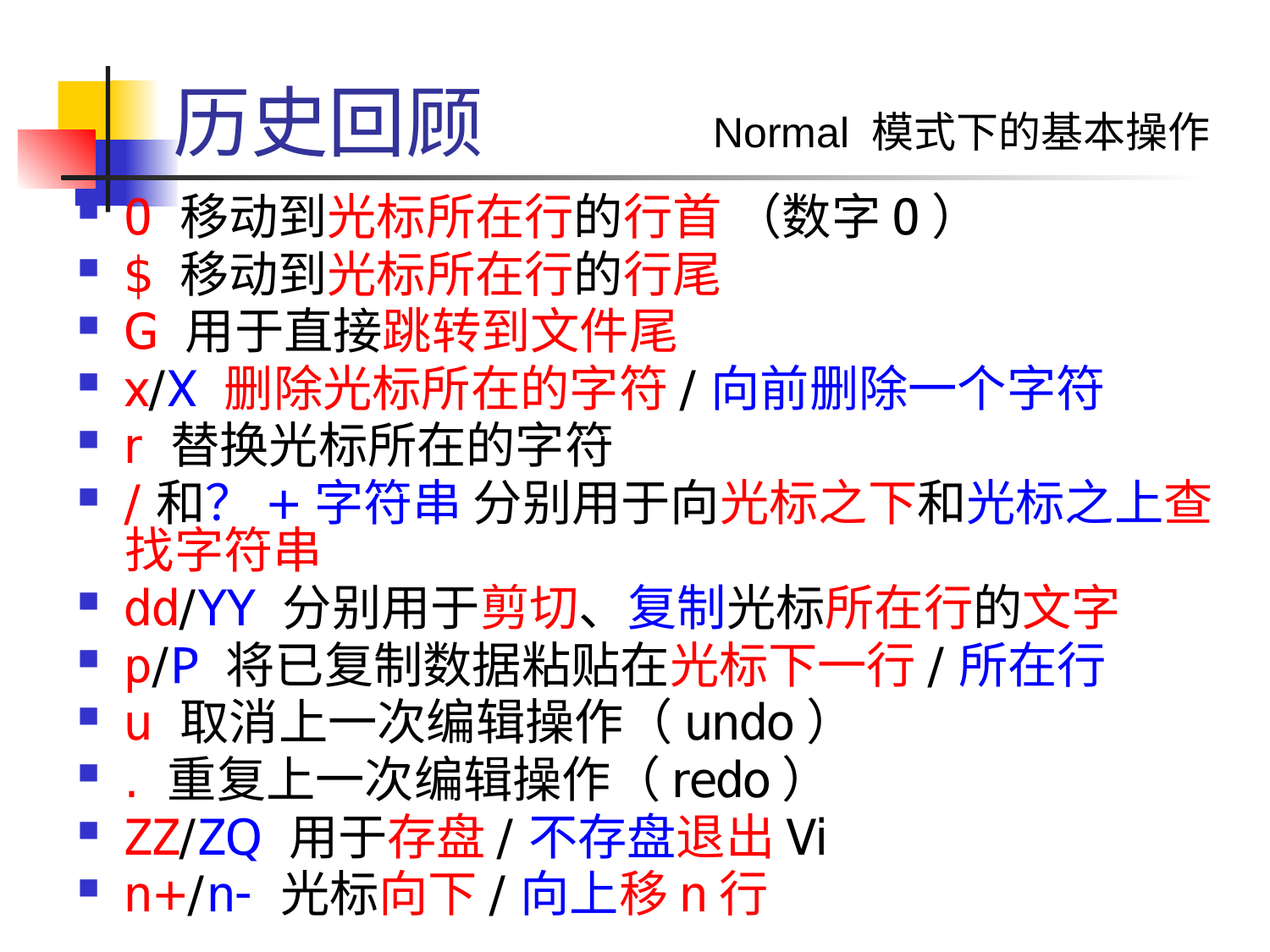

# 历史回顾
Normal 模式下的基本操作
0 移动到光标所在行的行首 （数字0）
$ 移动到光标所在行的行尾
G 用于直接跳转到文件尾
x/X 删除光标所在的字符/向前删除一个字符
r 替换光标所在的字符
/和？+字符串 分别用于向光标之下和光标之上查找字符串
dd/YY 分别用于剪切、复制光标所在行的文字
p/P 将已复制数据粘贴在光标下一行/所在行
u 取消上一次编辑操作（undo）
. 重复上一次编辑操作（redo）
ZZ/ZQ 用于存盘/不存盘退出Vi
n+/n- 光标向下/向上移n行